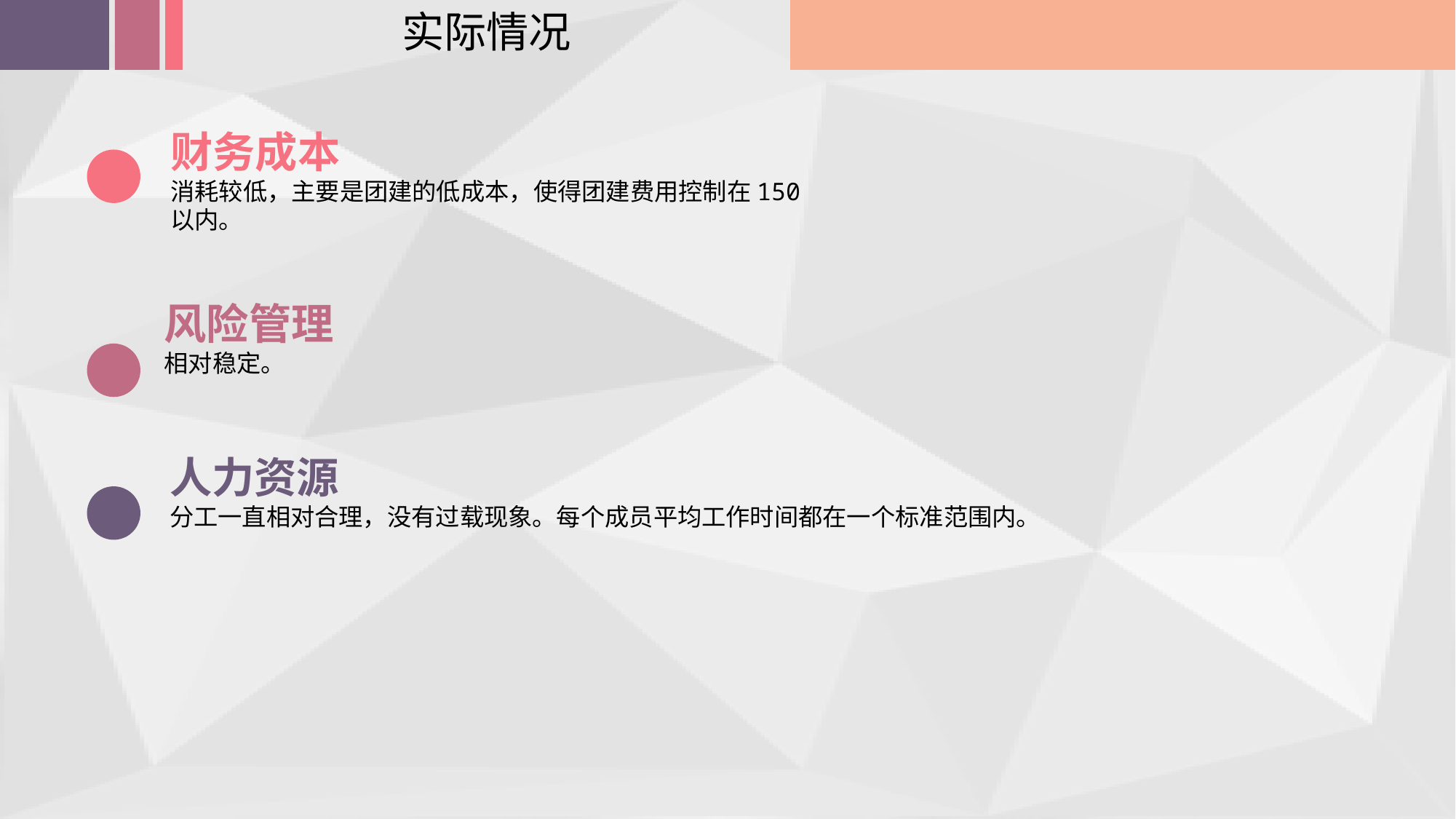

实际情况

财务成本
消耗较低，主要是团建的低成本，使得团建费用控制在150以内。

风险管理
相对稳定。

人力资源
分工一直相对合理，没有过载现象。每个成员平均工作时间都在一个标准范围内。